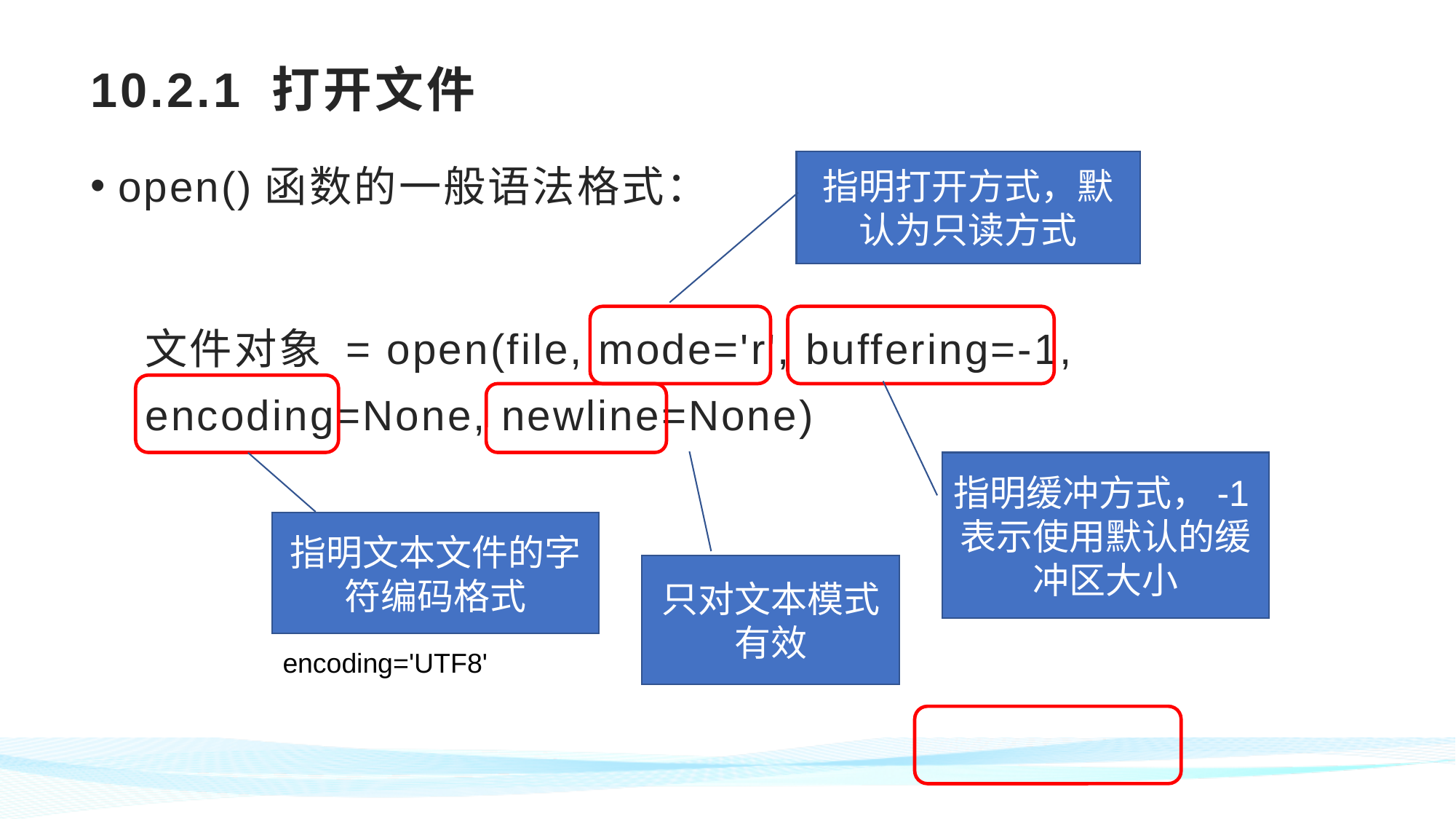

# 10.2.1 打开文件
open()函数的一般语法格式：

文件对象 = open(file, mode='r', buffering=-1, encoding=None, newline=None)
指明打开方式，默认为只读方式

指明缓冲方式，-1表示使用默认的缓冲区大小
指明文本文件的字符编码格式
只对文本模式有效
encoding='UTF8'